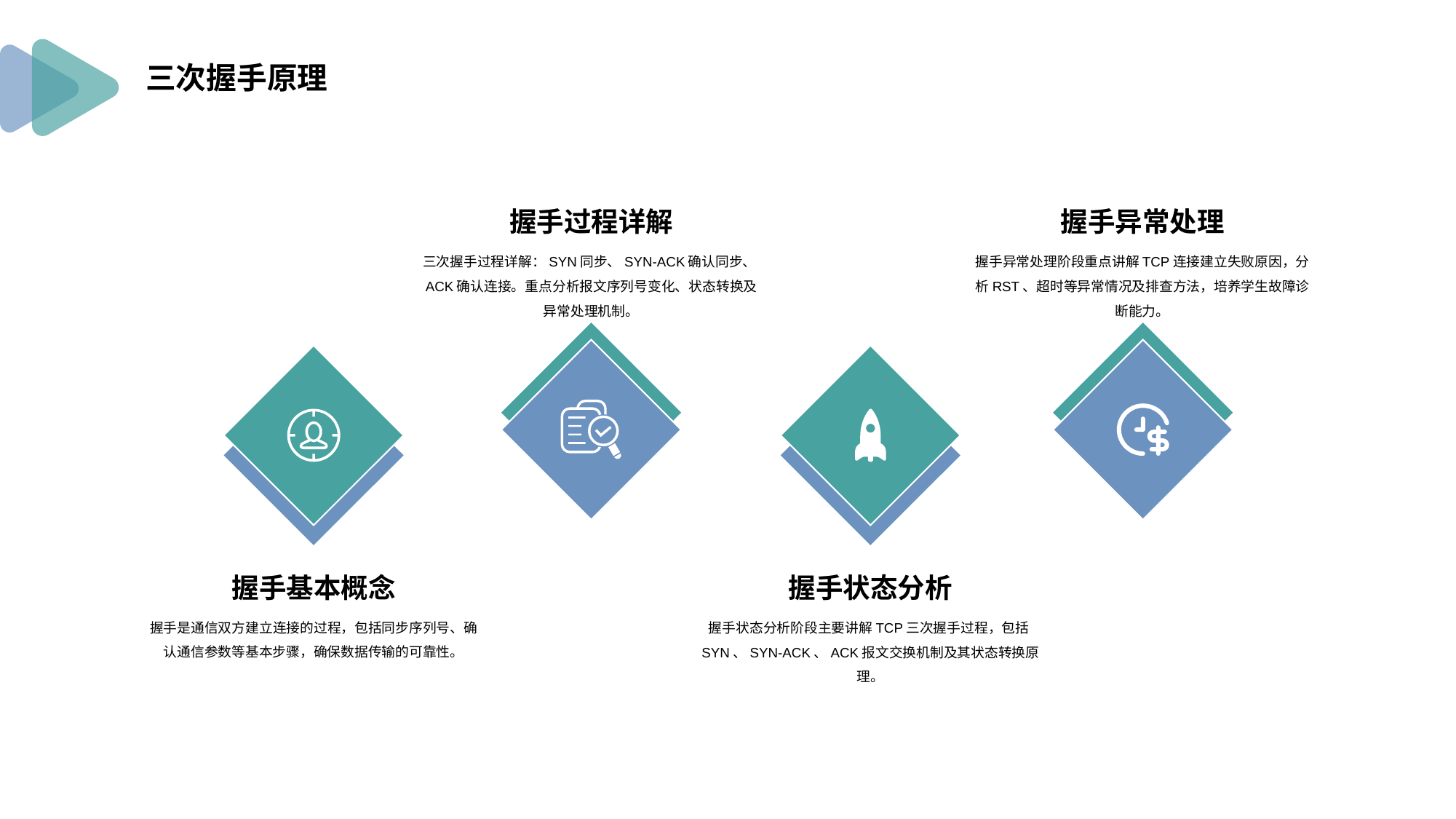

三次握手原理
握手过程详解
三次握手过程详解：SYN同步、SYN-ACK确认同步、ACK确认连接。重点分析报文序列号变化、状态转换及异常处理机制。
握手异常处理
握手异常处理阶段重点讲解TCP连接建立失败原因，分析RST、超时等异常情况及排查方法，培养学生故障诊断能力。

握手基本概念
握手是通信双方建立连接的过程，包括同步序列号、确认通信参数等基本步骤，确保数据传输的可靠性。
握手状态分析
握手状态分析阶段主要讲解TCP三次握手过程，包括SYN、SYN-ACK、ACK报文交换机制及其状态转换原理。